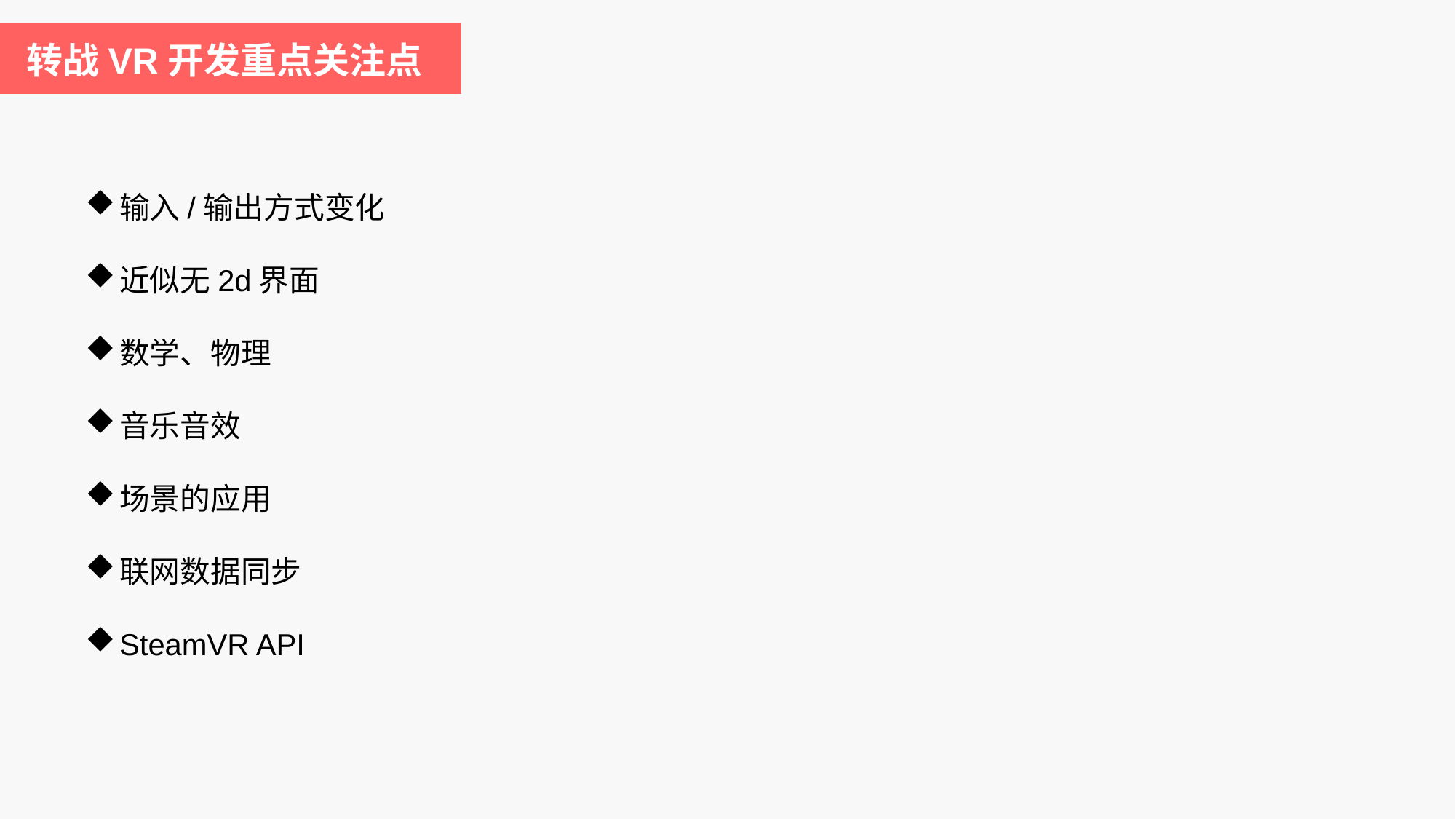

转战VR开发重点关注点
输入/输出方式变化

近似无2d界面

数学、物理

音乐音效

场景的应用

联网数据同步

SteamVR API